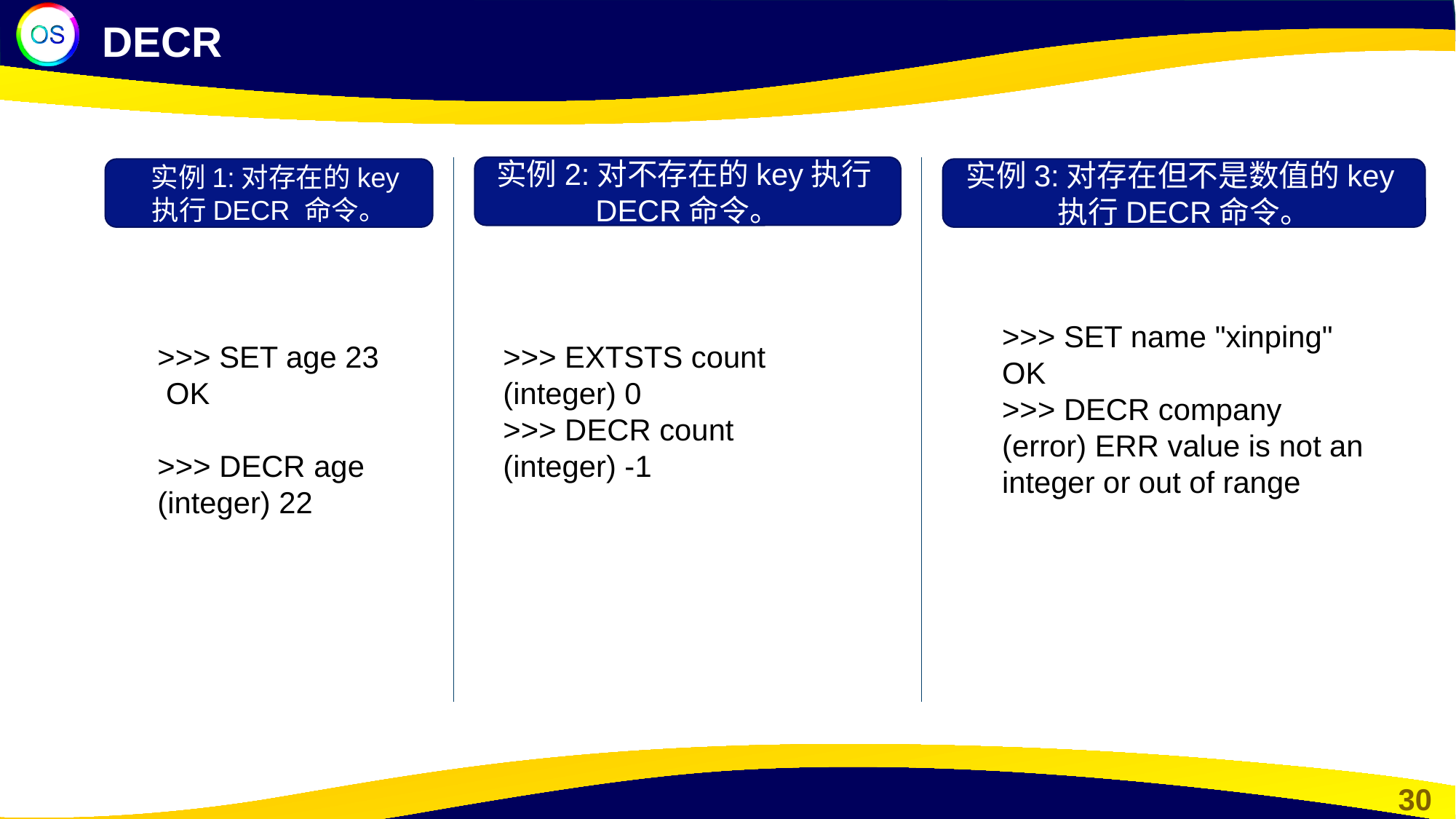

DECR
实例2:对不存在的key执行DECR命令。
实例3:对存在但不是数值的key执行DECR命令。
 实例1:对存在的key 执行DECR 命令。
>>> SET name "xinping"
OK
>>> DECR company
(error) ERR value is not an integer or out of range
>>> SET age 23
 OK

>>> DECR age
(integer) 22
>>> EXTSTS count
(integer) 0
>>> DECR count
(integer) -1